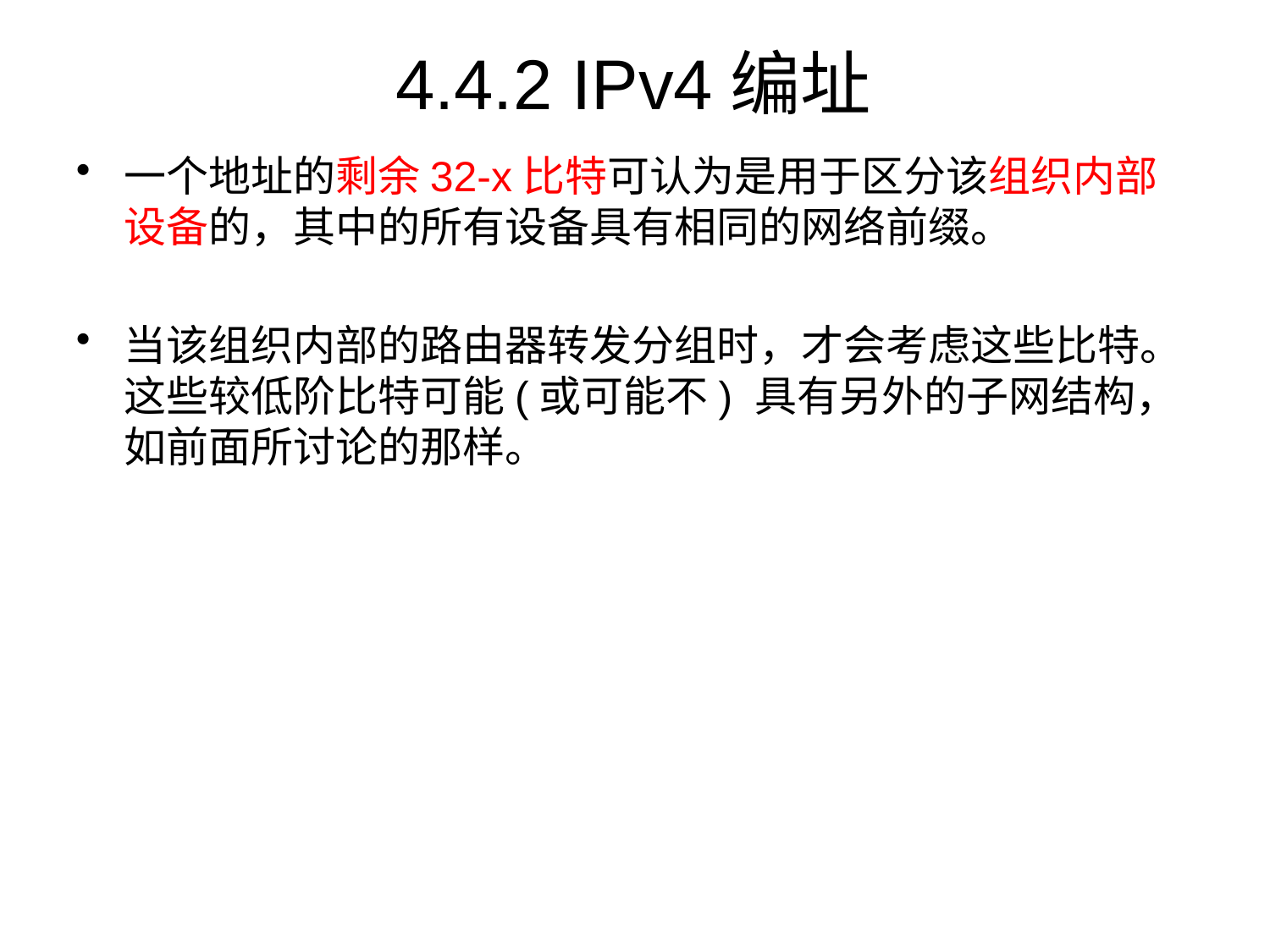

# 4.4.2 IPv4编址
一个地址的剩余32-x比特可认为是用于区分该组织内部设备的，其中的所有设备具有相同的网络前缀。

当该组织内部的路由器转发分组时，才会考虑这些比特。这些较低阶比特可能(或可能不) 具有另外的子网结构， 如前面所讨论的那样。